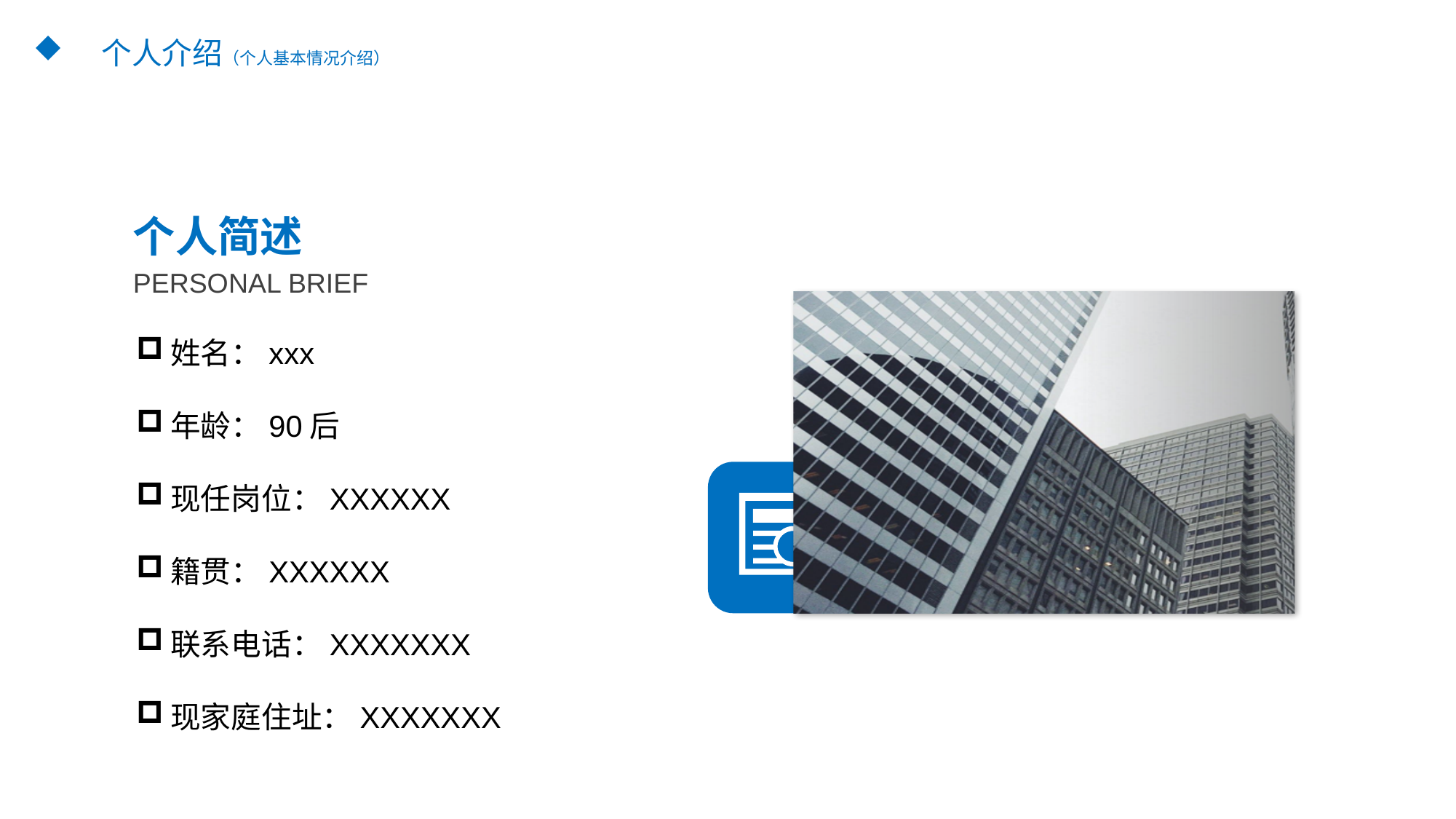

个人介绍（个人基本情况介绍）
个人简述
PERSONAL BRIEF

姓名：xxx
年龄：90后
现任岗位：XXXXXX
籍贯：XXXXXX
联系电话：XXXXXXX
现家庭住址：XXXXXXX